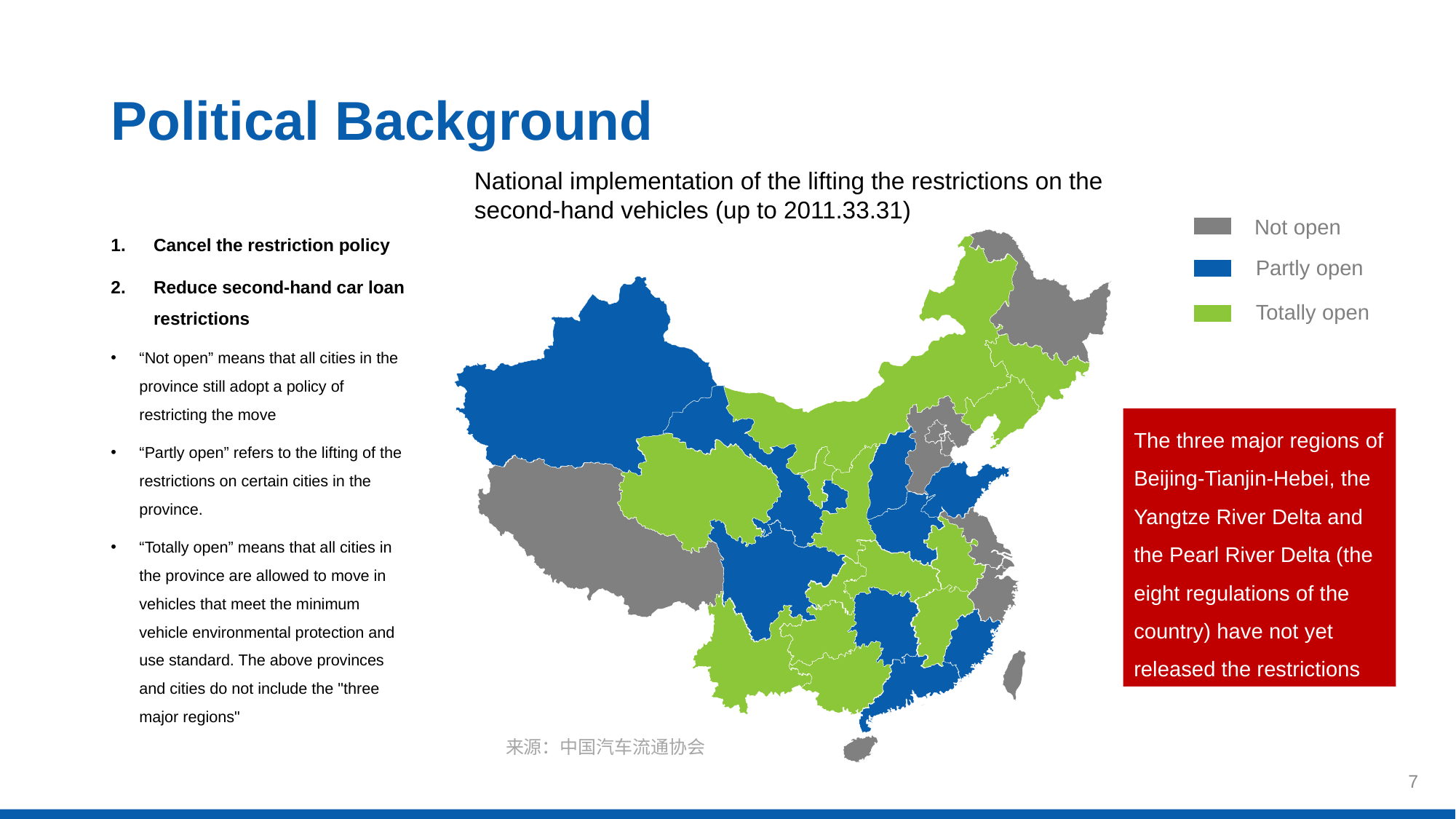

Political Background
National implementation of the lifting the restrictions on the second-hand vehicles (up to 2011.33.31)
Not open

Partly open
Totally open
Cancel the restriction policy
Reduce second-hand car loan restrictions
“Not open” means that all cities in the province still adopt a policy of restricting the move
“Partly open” refers to the lifting of the restrictions on certain cities in the province.
“Totally open” means that all cities in the province are allowed to move in vehicles that meet the minimum vehicle environmental protection and use standard. The above provinces and cities do not include the "three major regions"
The three major regions of Beijing-Tianjin-Hebei, the Yangtze River Delta and the Pearl River Delta (the eight regulations of the country) have not yet released the restrictions

来源：中国汽车流通协会
7